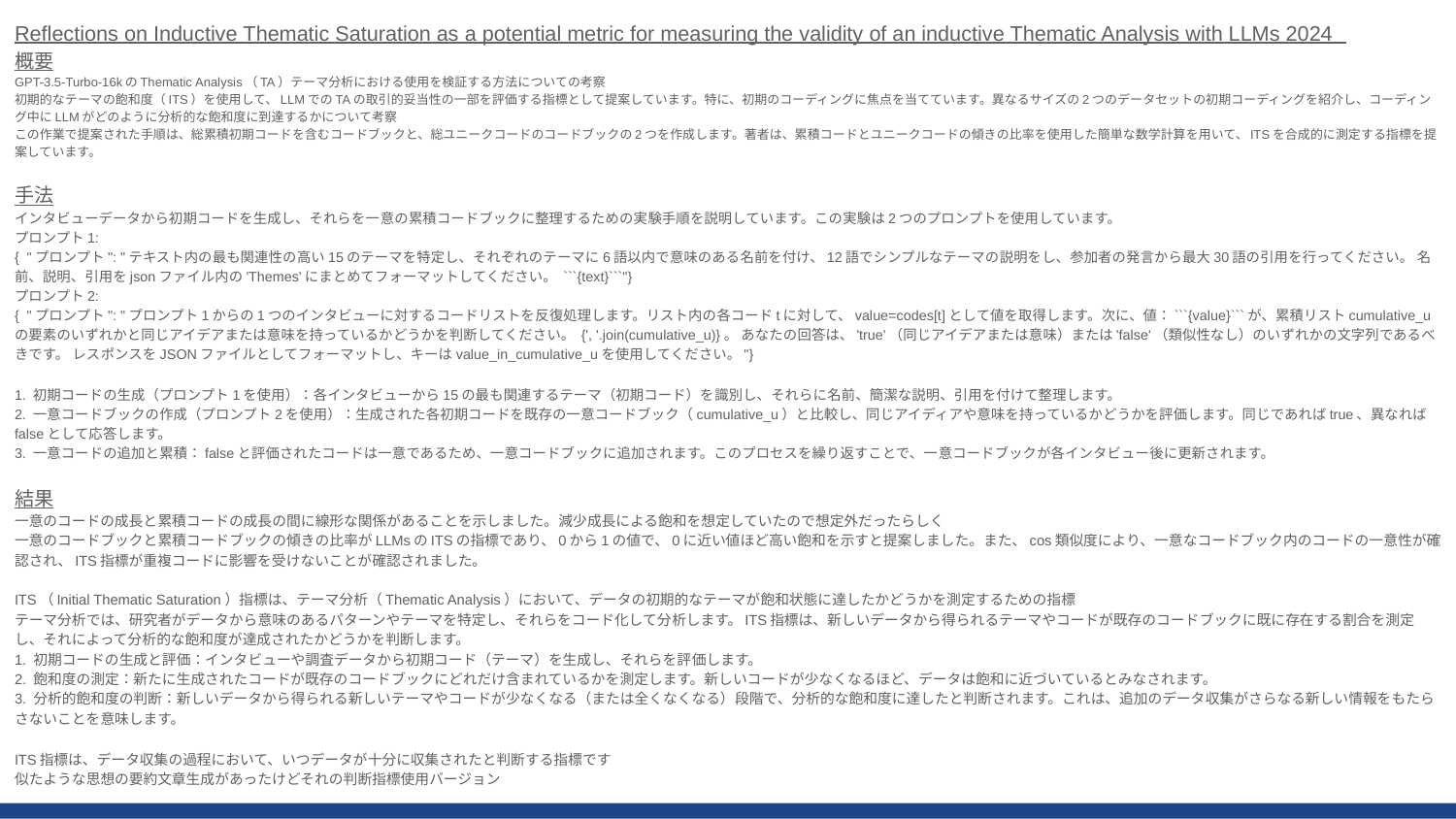

Reflections on Inductive Thematic Saturation as a potential metric for measuring the validity of an inductive Thematic Analysis with LLMs 2024
概要
GPT-3.5-Turbo-16kのThematic Analysis（TA）テーマ分析における使用を検証する方法についての考察
初期的なテーマの飽和度（ITS）を使用して、LLMでのTAの取引的妥当性の一部を評価する指標として提案しています。特に、初期のコーディングに焦点を当てています。異なるサイズの2つのデータセットの初期コーディングを紹介し、コーディング中にLLMがどのように分析的な飽和度に到達するかについて考察
この作業で提案された手順は、総累積初期コードを含むコードブックと、総ユニークコードのコードブックの2つを作成します。著者は、累積コードとユニークコードの傾きの比率を使用した簡単な数学計算を用いて、ITSを合成的に測定する指標を提案しています。
手法
インタビューデータから初期コードを生成し、それらを一意の累積コードブックに整理するための実験手順を説明しています。この実験は2つのプロンプトを使用しています。
プロンプト1:
{  "プロンプト": "テキスト内の最も関連性の高い15のテーマを特定し、それぞれのテーマに6語以内で意味のある名前を付け、12語でシンプルなテーマの説明をし、参加者の発言から最大30語の引用を行ってください。 名前、説明、引用をjsonファイル内の'Themes'にまとめてフォーマットしてください。 ```{text}```"}
プロンプト2:
{  "プロンプト": "プロンプト1からの1つのインタビューに対するコードリストを反復処理します。リスト内の各コードtに対して、value=codes[t]として値を取得します。次に、値：```{value}```が、累積リストcumulative_uの要素のいずれかと同じアイデアまたは意味を持っているかどうかを判断してください。 {', '.join(cumulative_u)}。 あなたの回答は、'true'（同じアイデアまたは意味）または'false'（類似性なし）のいずれかの文字列であるべきです。 レスポンスをJSONファイルとしてフォーマットし、キーはvalue_in_cumulative_uを使用してください。"}
1. 初期コードの生成（プロンプト1を使用）：各インタビューから15の最も関連するテーマ（初期コード）を識別し、それらに名前、簡潔な説明、引用を付けて整理します。
2. 一意コードブックの作成（プロンプト2を使用）：生成された各初期コードを既存の一意コードブック（cumulative_u）と比較し、同じアイディアや意味を持っているかどうかを評価します。同じであればtrue、異なればfalseとして応答します。
3. 一意コードの追加と累積：falseと評価されたコードは一意であるため、一意コードブックに追加されます。このプロセスを繰り返すことで、一意コードブックが各インタビュー後に更新されます。
結果
一意のコードの成長と累積コードの成長の間に線形な関係があることを示しました。減少成長による飽和を想定していたので想定外だったらしく
一意のコードブックと累積コードブックの傾きの比率がLLMsのITSの指標であり、0から1の値で、0に近い値ほど高い飽和を示すと提案しました。また、cos類似度により、一意なコードブック内のコードの一意性が確認され、ITS指標が重複コードに影響を受けないことが確認されました。
ITS（Initial Thematic Saturation）指標は、テーマ分析（Thematic Analysis）において、データの初期的なテーマが飽和状態に達したかどうかを測定するための指標
テーマ分析では、研究者がデータから意味のあるパターンやテーマを特定し、それらをコード化して分析します。ITS指標は、新しいデータから得られるテーマやコードが既存のコードブックに既に存在する割合を測定し、それによって分析的な飽和度が達成されたかどうかを判断します。
1. 初期コードの生成と評価：インタビューや調査データから初期コード（テーマ）を生成し、それらを評価します。
2. 飽和度の測定：新たに生成されたコードが既存のコードブックにどれだけ含まれているかを測定します。新しいコードが少なくなるほど、データは飽和に近づいているとみなされます。
3. 分析的飽和度の判断：新しいデータから得られる新しいテーマやコードが少なくなる（または全くなくなる）段階で、分析的な飽和度に達したと判断されます。これは、追加のデータ収集がさらなる新しい情報をもたらさないことを意味します。
ITS指標は、データ収集の過程において、いつデータが十分に収集されたと判断する指標です
似たような思想の要約文章生成があったけどそれの判断指標使用バージョン